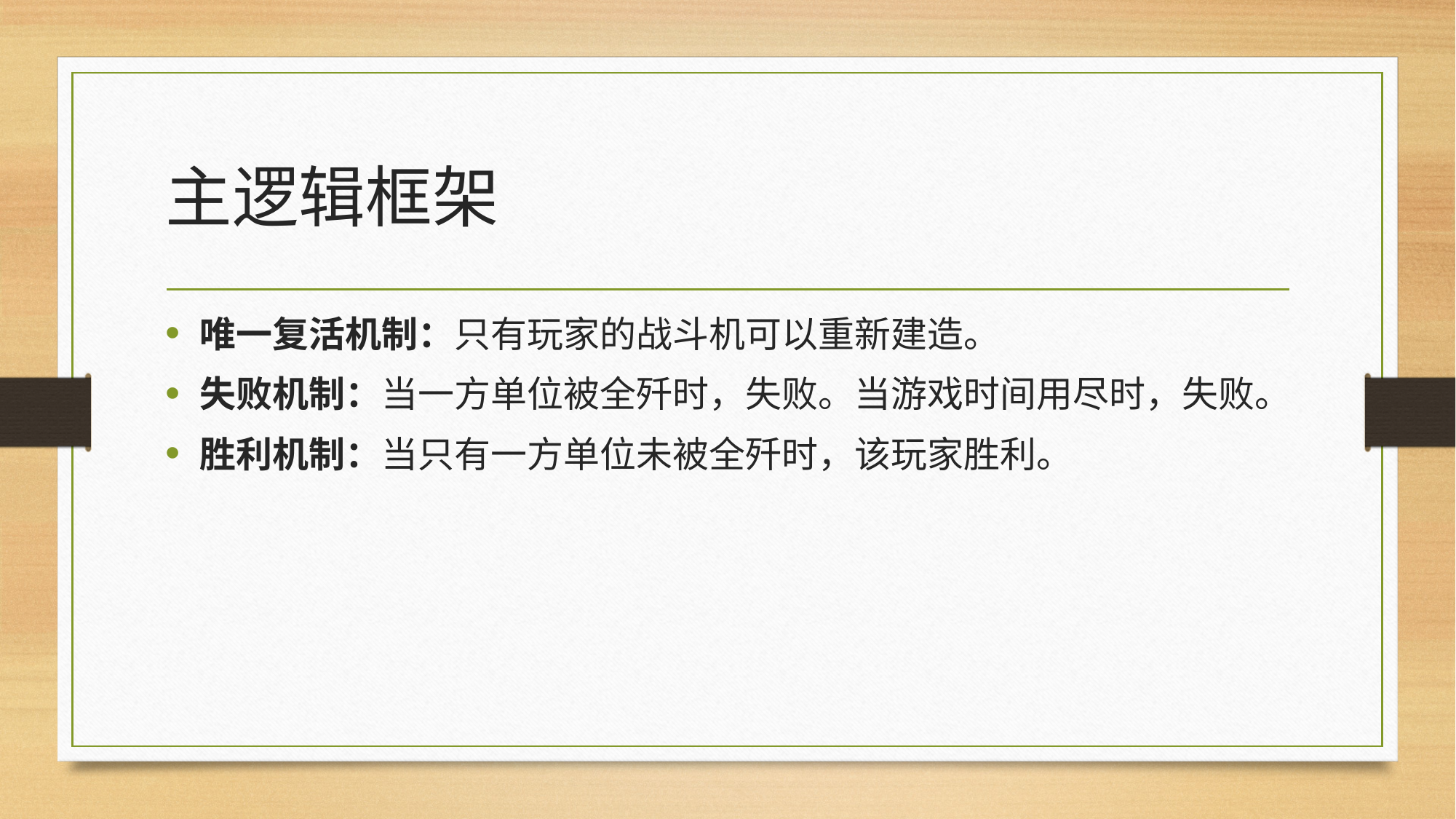

# 主逻辑框架
唯一复活机制：只有玩家的战斗机可以重新建造。
失败机制：当一方单位被全歼时，失败。当游戏时间用尽时，失败。
胜利机制：当只有一方单位未被全歼时，该玩家胜利。